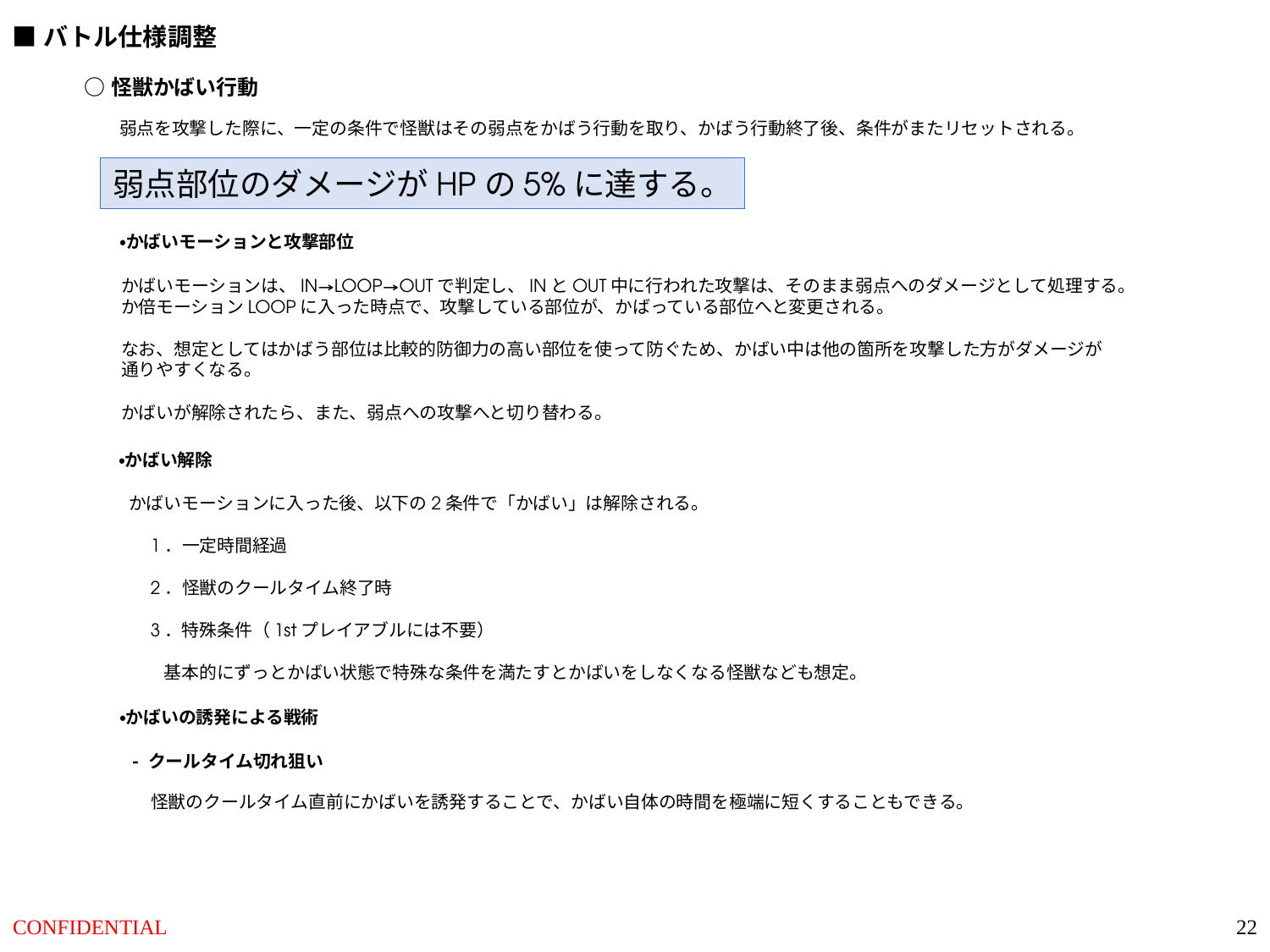

■バトル仕様調整
○怪獣かばい行動
弱点を攻撃した際に、一定の条件で怪獣はその弱点をかばう行動を取り、かばう行動終了後、条件がまたリセットされる。
弱点部位のダメージがHPの5%に達する。
・かばいモーションと攻撃部位
かばいモーションは、IN→LOOP→OUTで判定し、INとOUT中に行われた攻撃は、そのまま弱点へのダメージとして処理する。
か倍モーションLOOPに入った時点で、攻撃している部位が、かばっている部位へと変更される。

なお、想定としてはかばう部位は比較的防御力の高い部位を使って防ぐため、かばい中は他の箇所を攻撃した方がダメージが
通りやすくなる。

かばいが解除されたら、また、弱点への攻撃へと切り替わる。
・かばい解除
かばいモーションに入った後、以下の2条件で「かばい」は解除される。

　1．一定時間経過

　2．怪獣のクールタイム終了時

　3．特殊条件（1stプレイアブルには不要）

　　基本的にずっとかばい状態で特殊な条件を満たすとかばいをしなくなる怪獣なども想定。
・かばいの誘発による戦術
- クールタイム切れ狙い
怪獣のクールタイム直前にかばいを誘発することで、かばい自体の時間を極端に短くすることもできる。
22
CONFIDENTIAL